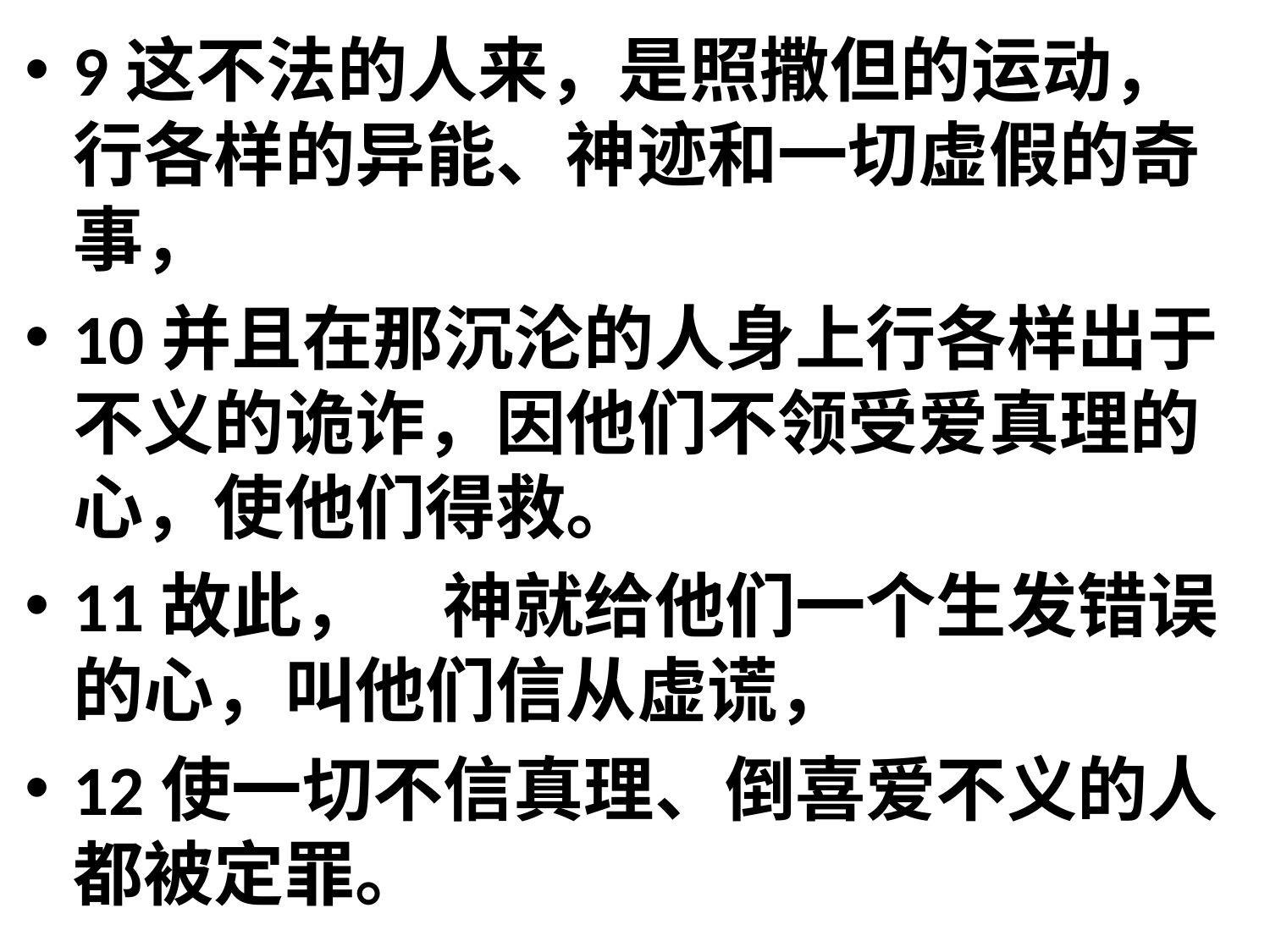

9这不法的人来，是照撒但的运动，行各样的异能、神迹和一切虚假的奇事，
10并且在那沉沦的人身上行各样出于不义的诡诈，因他们不领受爱真理的心，使他们得救。
11故此，　神就给他们一个生发错误的心，叫他们信从虚谎，
12使一切不信真理、倒喜爱不义的人都被定罪。